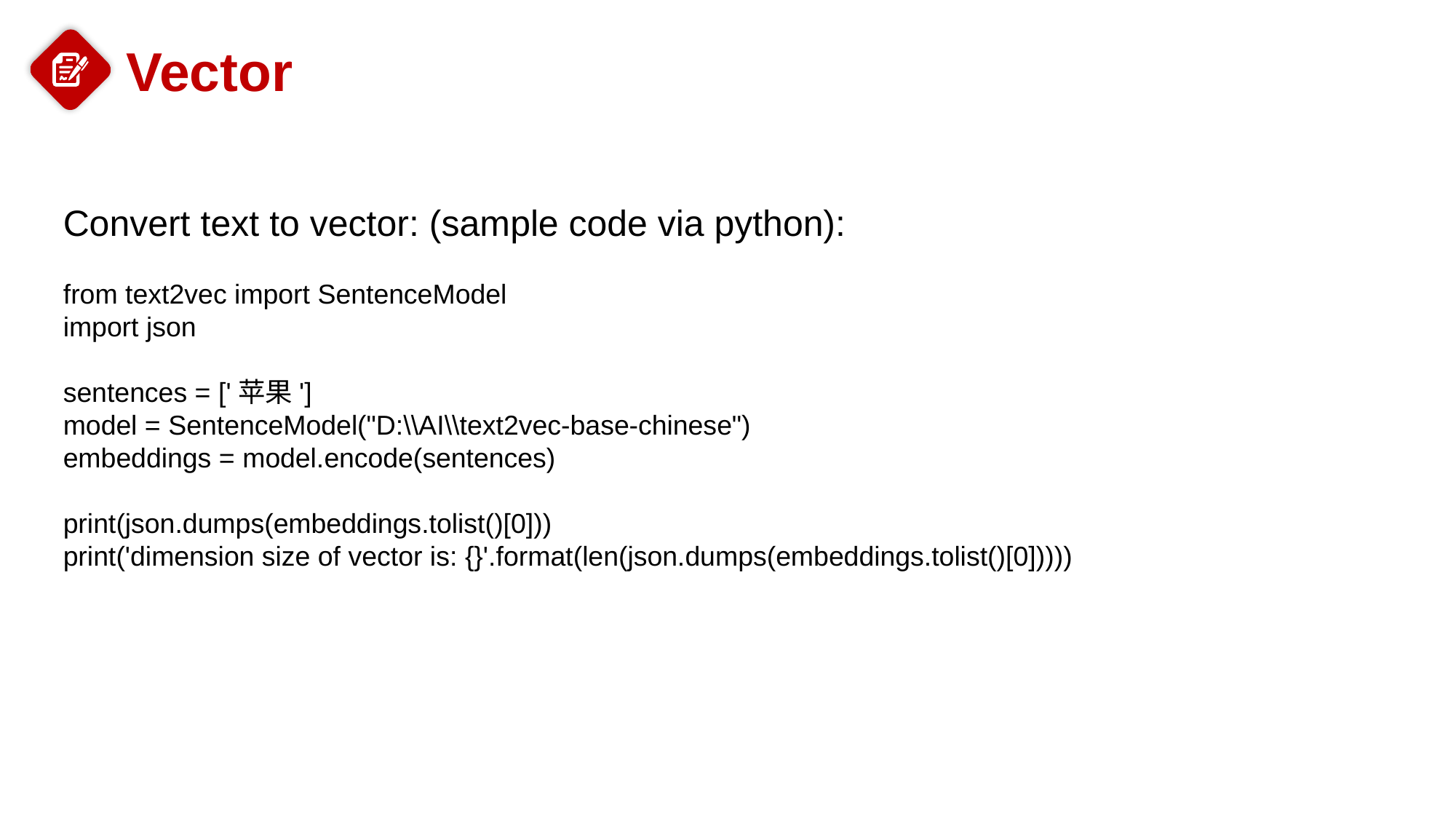

Vector

Convert text to vector: (sample code via python):

from text2vec import SentenceModel
import json

sentences = ['苹果']
model = SentenceModel("D:\\AI\\text2vec-base-chinese")
embeddings = model.encode(sentences)

print(json.dumps(embeddings.tolist()[0]))
print('dimension size of vector is: {}'.format(len(json.dumps(embeddings.tolist()[0]))))